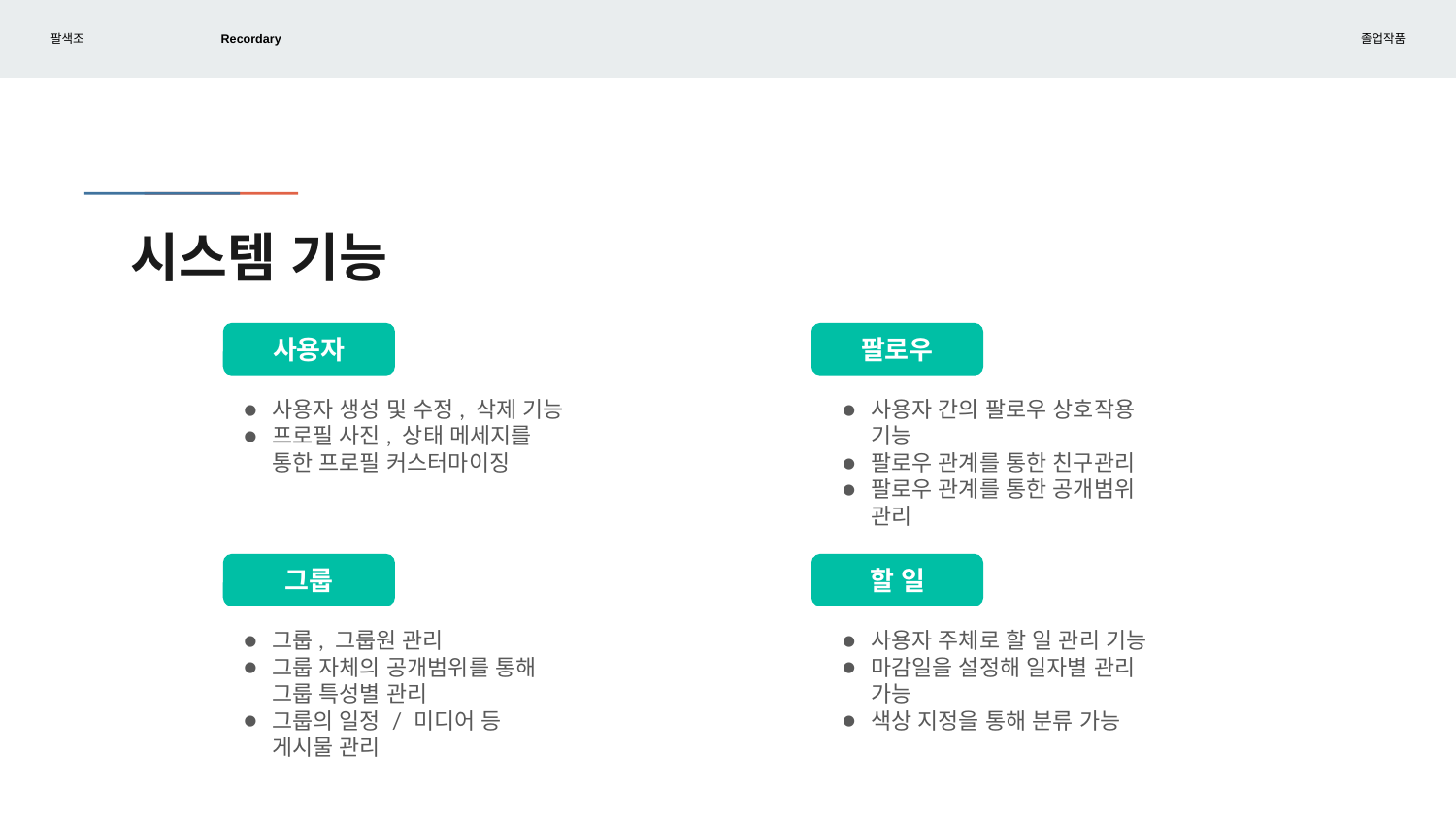

# 시스템 기능
사용자
팔로우
사용자 생성 및 수정, 삭제 기능
프로필 사진, 상태 메세지를 통한 프로필 커스터마이징
사용자 간의 팔로우 상호작용 기능
팔로우 관계를 통한 친구관리
팔로우 관계를 통한 공개범위 관리
그룹
할 일
그룹, 그룹원 관리
그룹 자체의 공개범위를 통해 그룹 특성별 관리
그룹의 일정 / 미디어 등 게시물 관리
사용자 주체로 할 일 관리 기능
마감일을 설정해 일자별 관리 가능
색상 지정을 통해 분류 가능